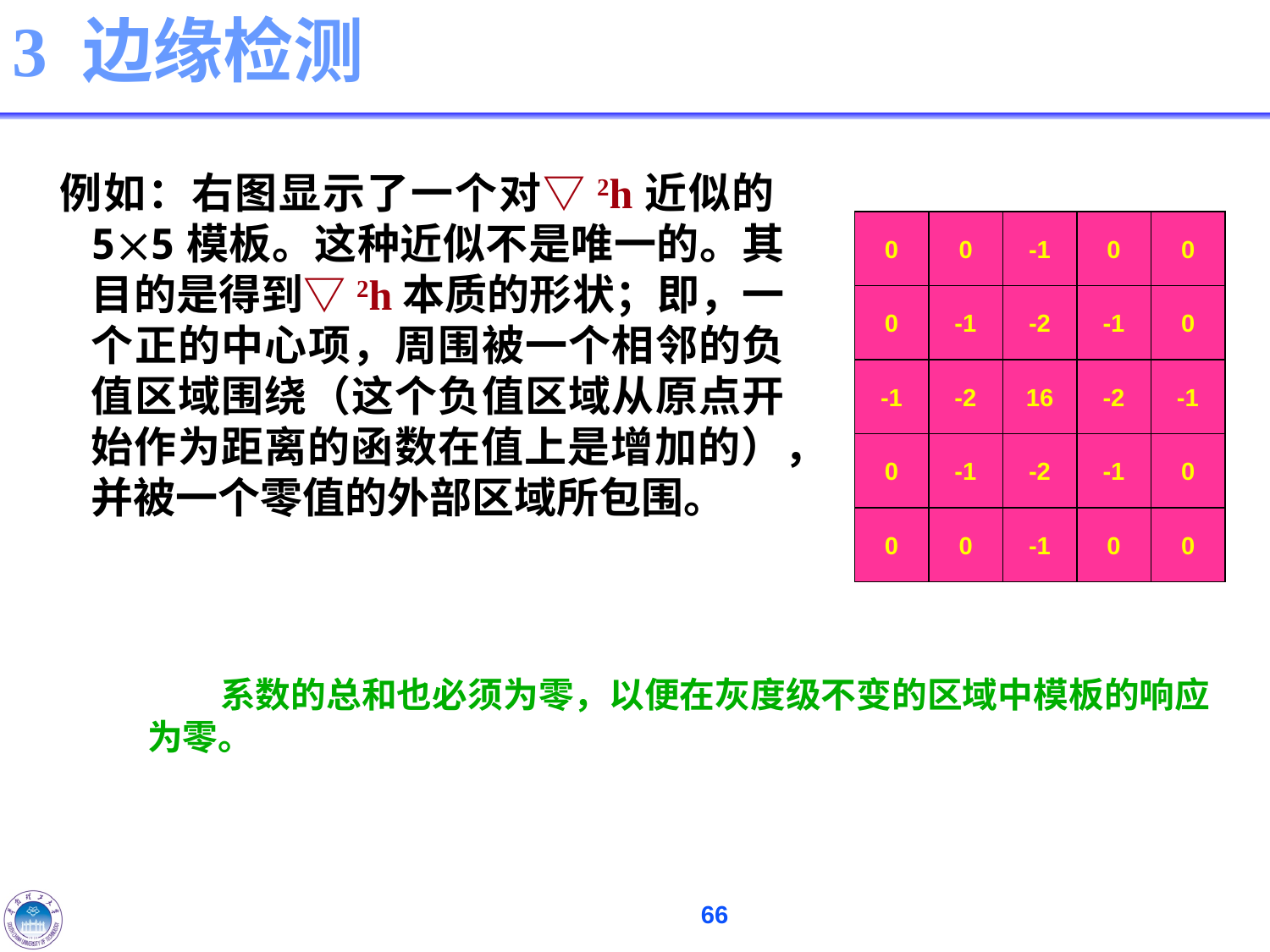

# 3 边缘检测
例如：右图显示了一个对▽2h近似的5×5模板。这种近似不是唯一的。其目的是得到▽2h本质的形状；即，一个正的中心项，周围被一个相邻的负值区域围绕（这个负值区域从原点开始作为距离的函数在值上是增加的），并被一个零值的外部区域所包围。
0
0
-1
0
0
0
-1
-2
-1
0
-1
-2
16
-2
-1
0
-1
-2
-1
0
0
0
-1
0
0
        系数的总和也必须为零，以便在灰度级不变的区域中模板的响应为零。